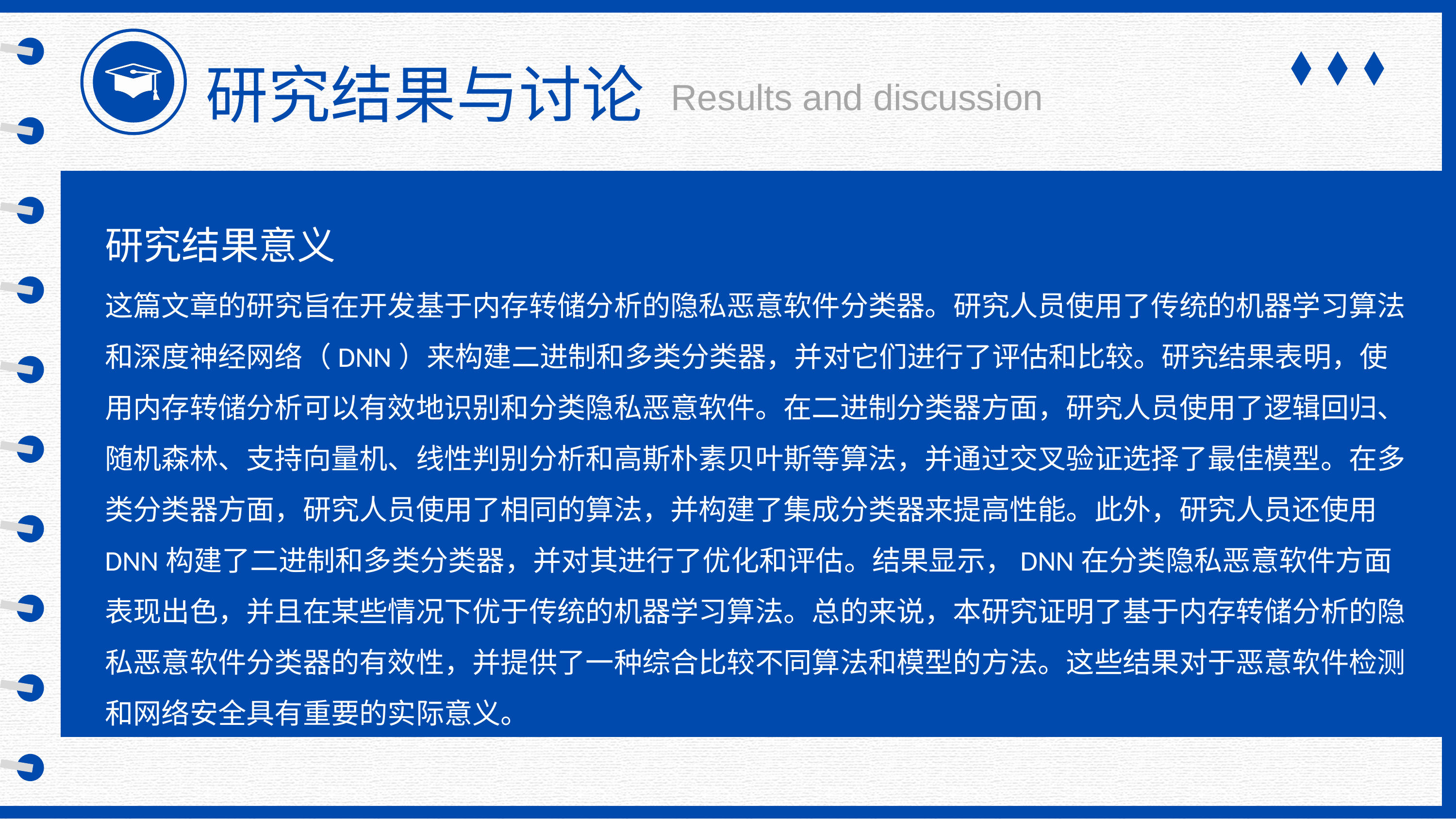

研究结果与讨论
Results and discussion

研究结果意义
这篇文章的研究旨在开发基于内存转储分析的隐私恶意软件分类器。研究人员使用了传统的机器学习算法和深度神经网络（DNN）来构建二进制和多类分类器，并对它们进行了评估和比较。研究结果表明，使用内存转储分析可以有效地识别和分类隐私恶意软件。在二进制分类器方面，研究人员使用了逻辑回归、随机森林、支持向量机、线性判别分析和高斯朴素贝叶斯等算法，并通过交叉验证选择了最佳模型。在多类分类器方面，研究人员使用了相同的算法，并构建了集成分类器来提高性能。此外，研究人员还使用DNN构建了二进制和多类分类器，并对其进行了优化和评估。结果显示，DNN在分类隐私恶意软件方面表现出色，并且在某些情况下优于传统的机器学习算法。总的来说，本研究证明了基于内存转储分析的隐私恶意软件分类器的有效性，并提供了一种综合比较不同算法和模型的方法。这些结果对于恶意软件检测和网络安全具有重要的实际意义。